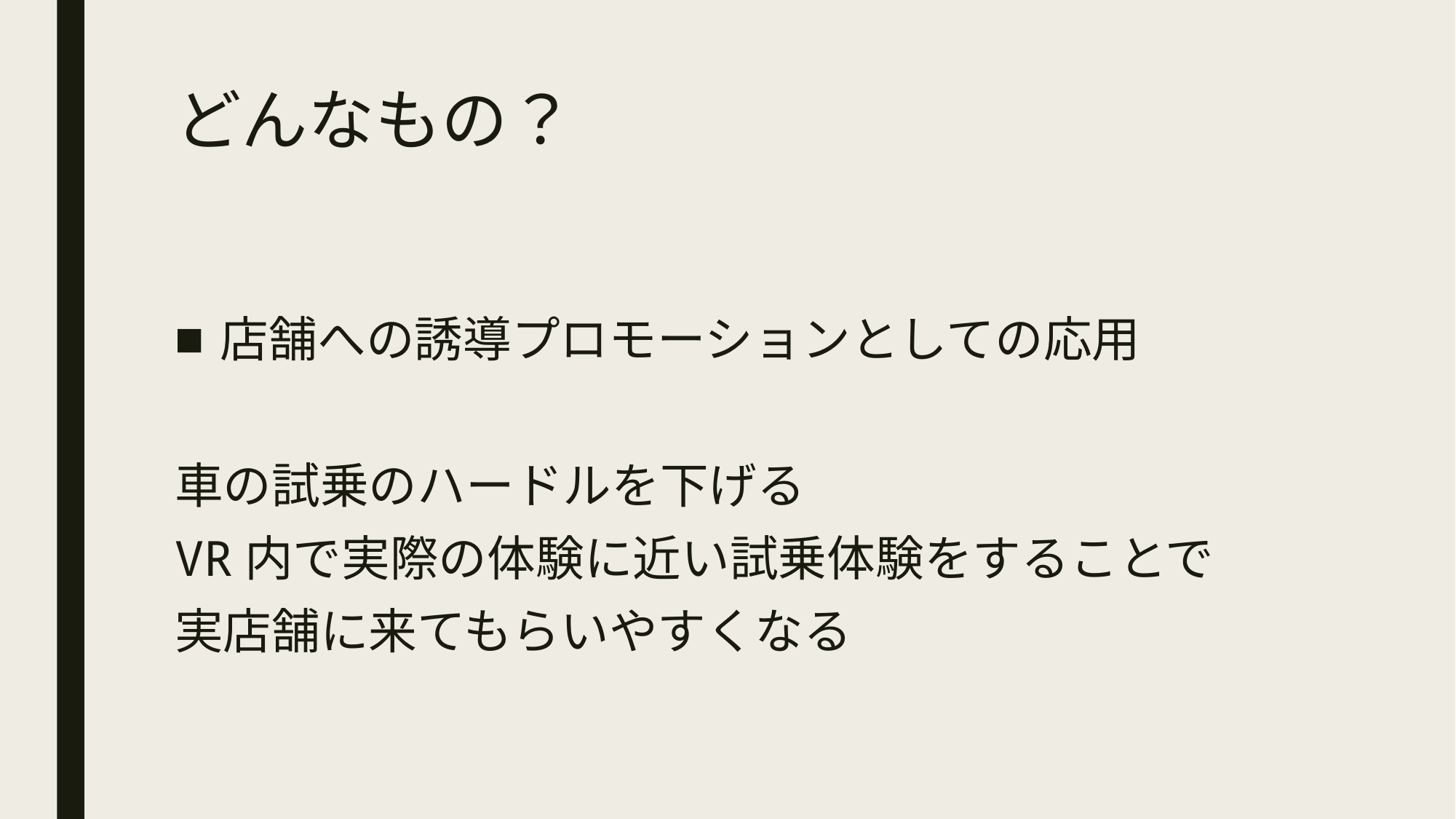

# どんなもの？
店舗への誘導プロモーションとしての応用

車の試乗のハードルを下げる
VR内で実際の体験に近い試乗体験をすることで
実店舗に来てもらいやすくなる